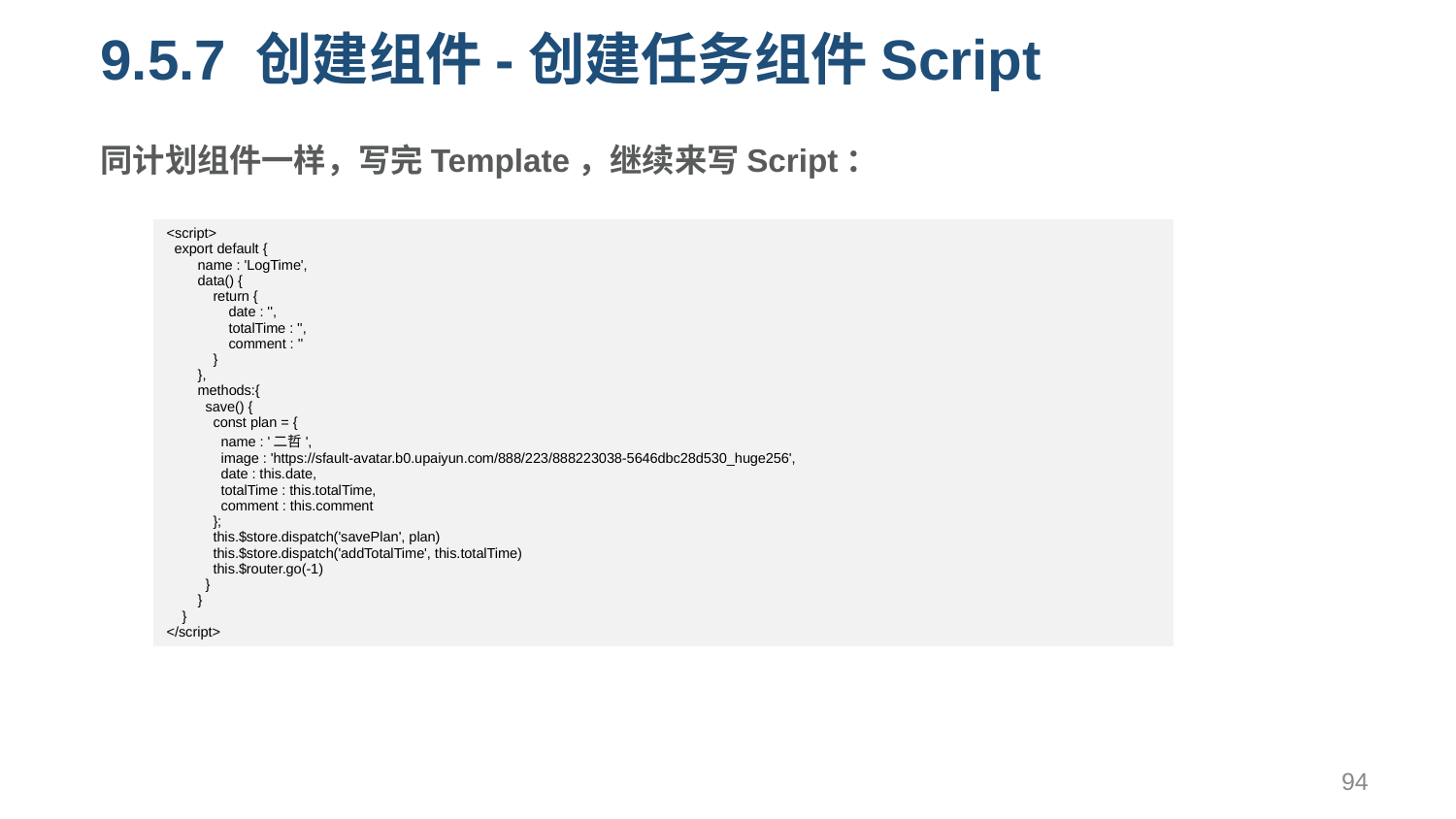

# 9.5.7 创建组件-创建任务组件Script
同计划组件一样，写完Template，继续来写Script：
| <script> export default { name : 'LogTime', data() { return { date : '', totalTime : '', comment : '' } }, methods:{ save() { const plan = { name : '二哲', image : 'https://sfault-avatar.b0.upaiyun.com/888/223/888223038-5646dbc28d530\_huge256', date : this.date, totalTime : this.totalTime, comment : this.comment }; this.$store.dispatch('savePlan', plan) this.$store.dispatch('addTotalTime', this.totalTime) this.$router.go(-1) } } } </script> |
| --- |
94